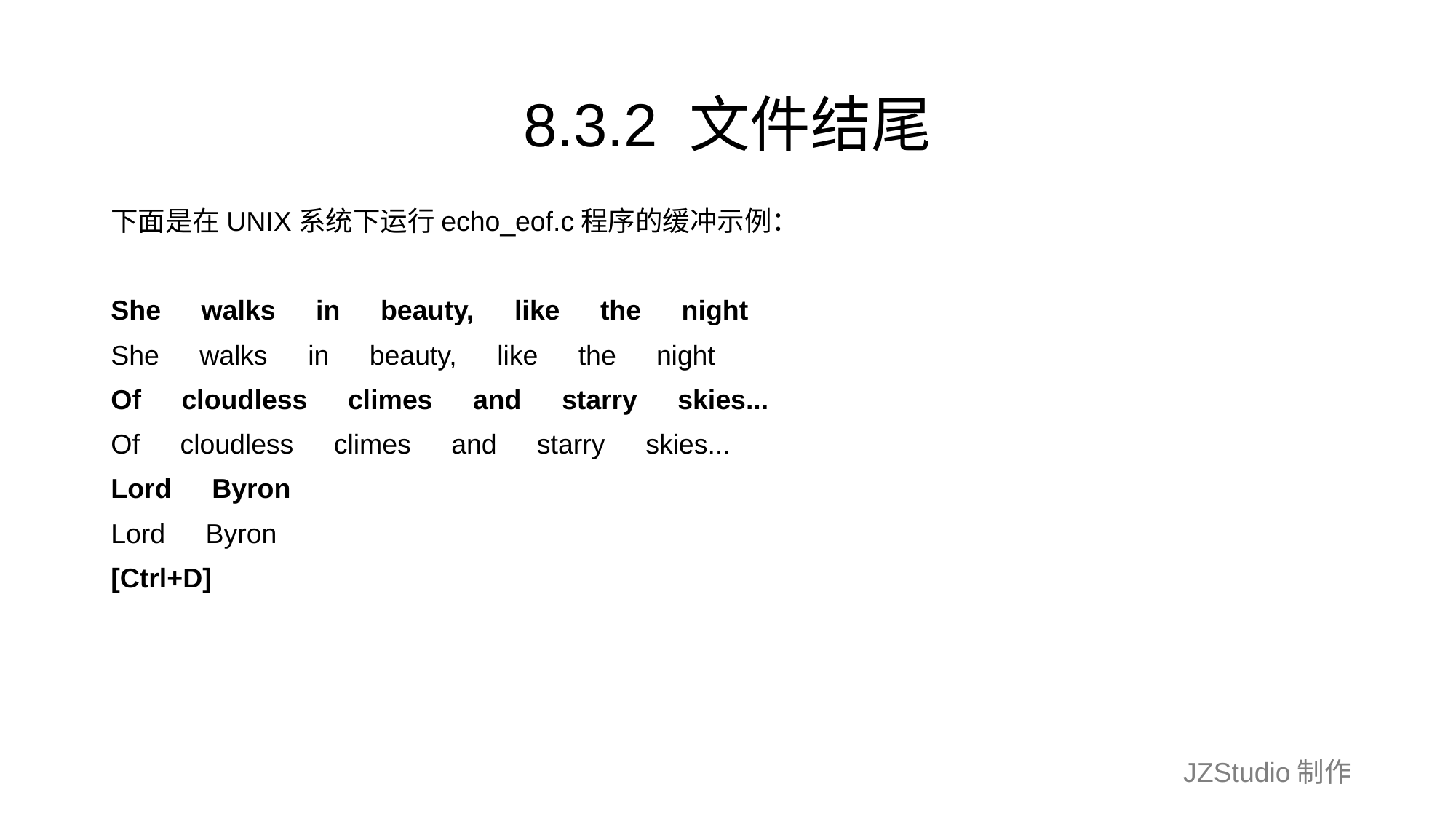

# 8.3.2 文件结尾
下面是在UNIX系统下运行echo_eof.c程序的缓冲示例：

She　walks　in　beauty,　like　the　night
She　walks　in　beauty,　like　the　night
Of　cloudless　climes　and　starry　skies...
Of　cloudless　climes　and　starry　skies...
Lord　Byron
Lord　Byron
[Ctrl+D]